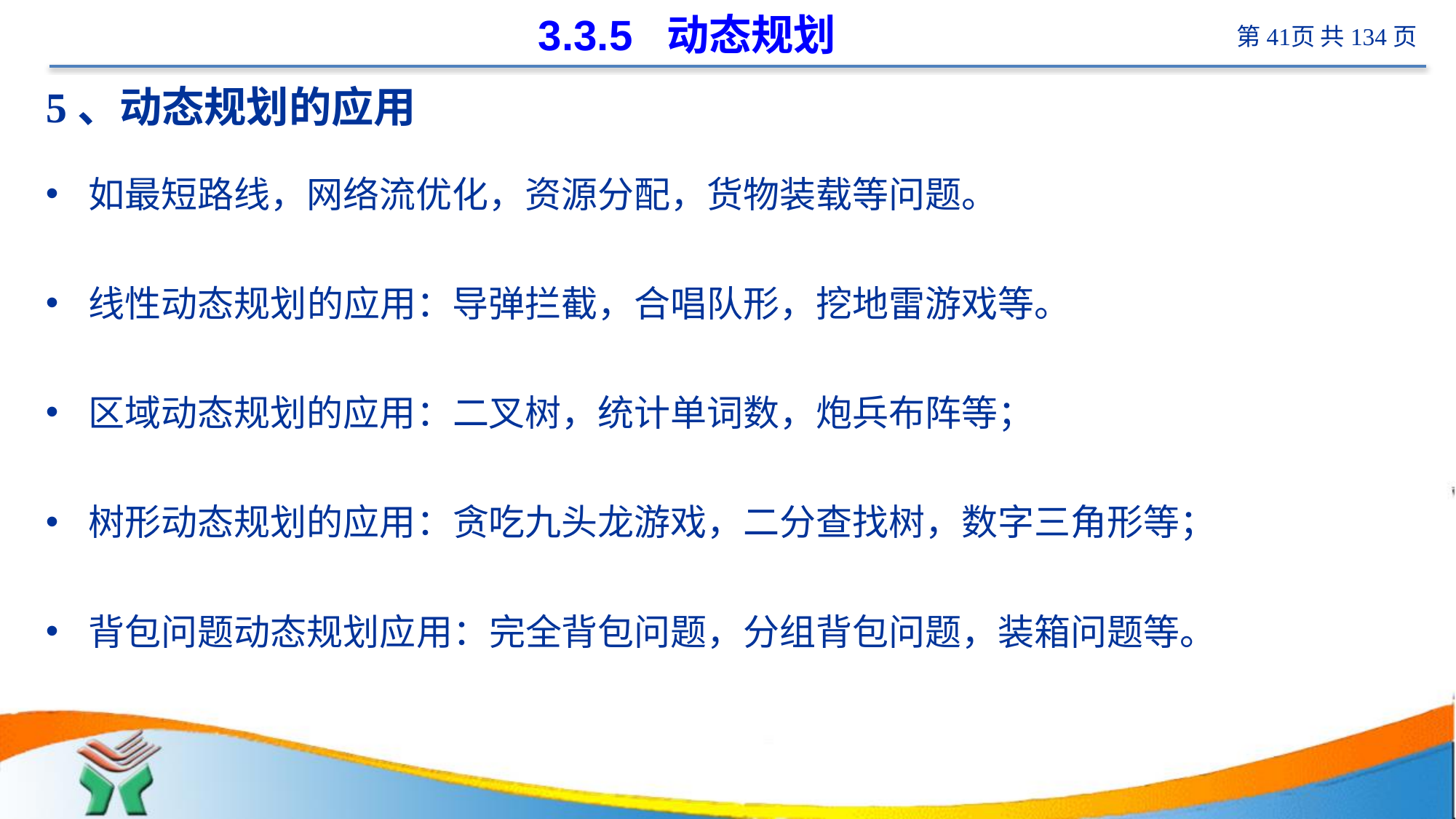

# 3.3.5  动态规划
5、动态规划的应用

如最短路线，网络流优化，资源分配，货物装载等问题。

线性动态规划的应用：导弹拦截，合唱队形，挖地雷游戏等。

区域动态规划的应用：二叉树，统计单词数，炮兵布阵等；

树形动态规划的应用：贪吃九头龙游戏，二分查找树，数字三角形等；

背包问题动态规划应用：完全背包问题，分组背包问题，装箱问题等。